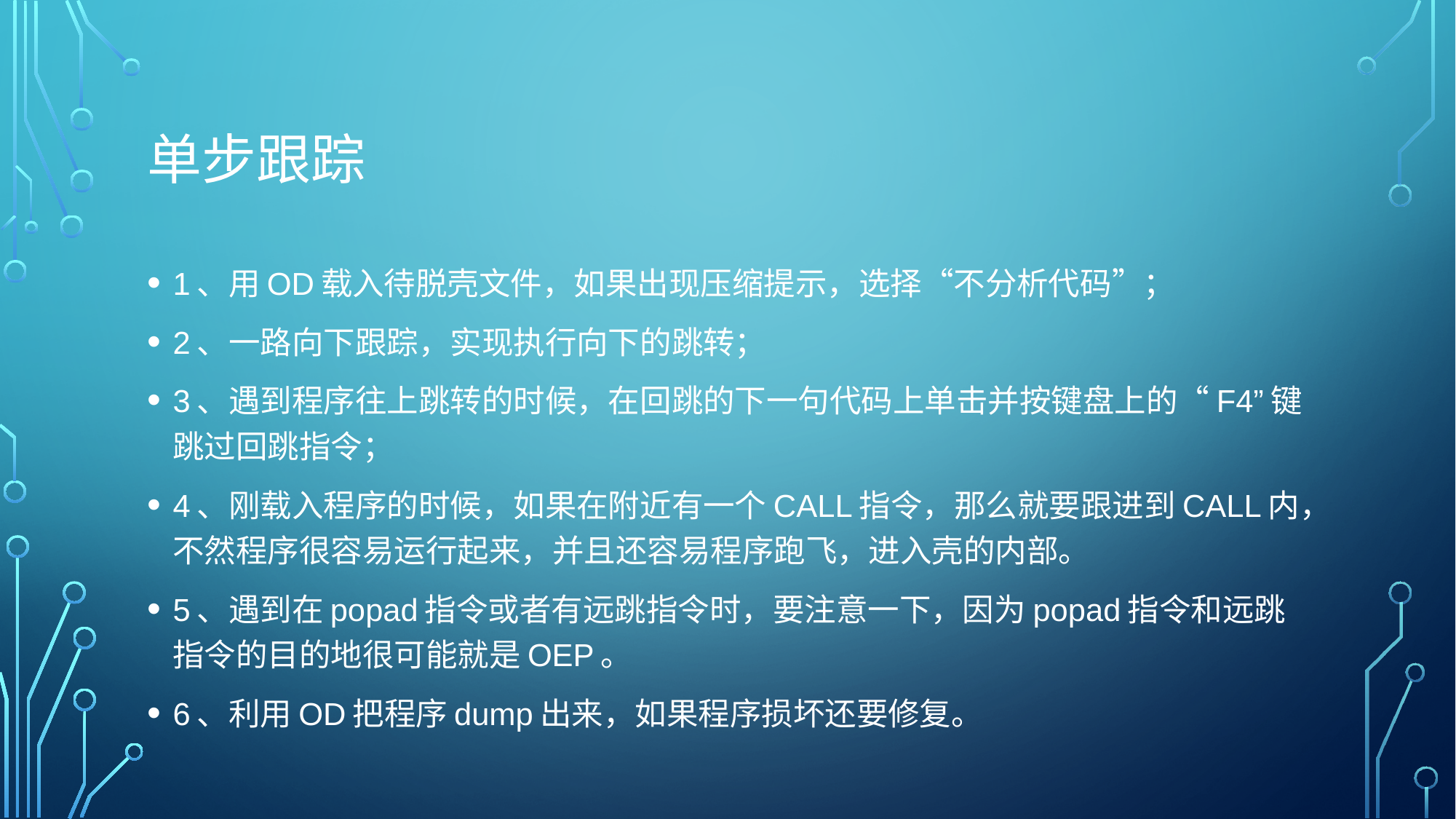

# 单步跟踪
1、用OD载入待脱壳文件，如果出现压缩提示，选择“不分析代码”；
2、一路向下跟踪，实现执行向下的跳转；
3、遇到程序往上跳转的时候，在回跳的下一句代码上单击并按键盘上的“F4”键跳过回跳指令；
4、刚载入程序的时候，如果在附近有一个CALL指令，那么就要跟进到CALL内，不然程序很容易运行起来，并且还容易程序跑飞，进入壳的内部。
5、遇到在popad指令或者有远跳指令时，要注意一下，因为popad指令和远跳指令的目的地很可能就是OEP。
6、利用OD把程序dump出来，如果程序损坏还要修复。